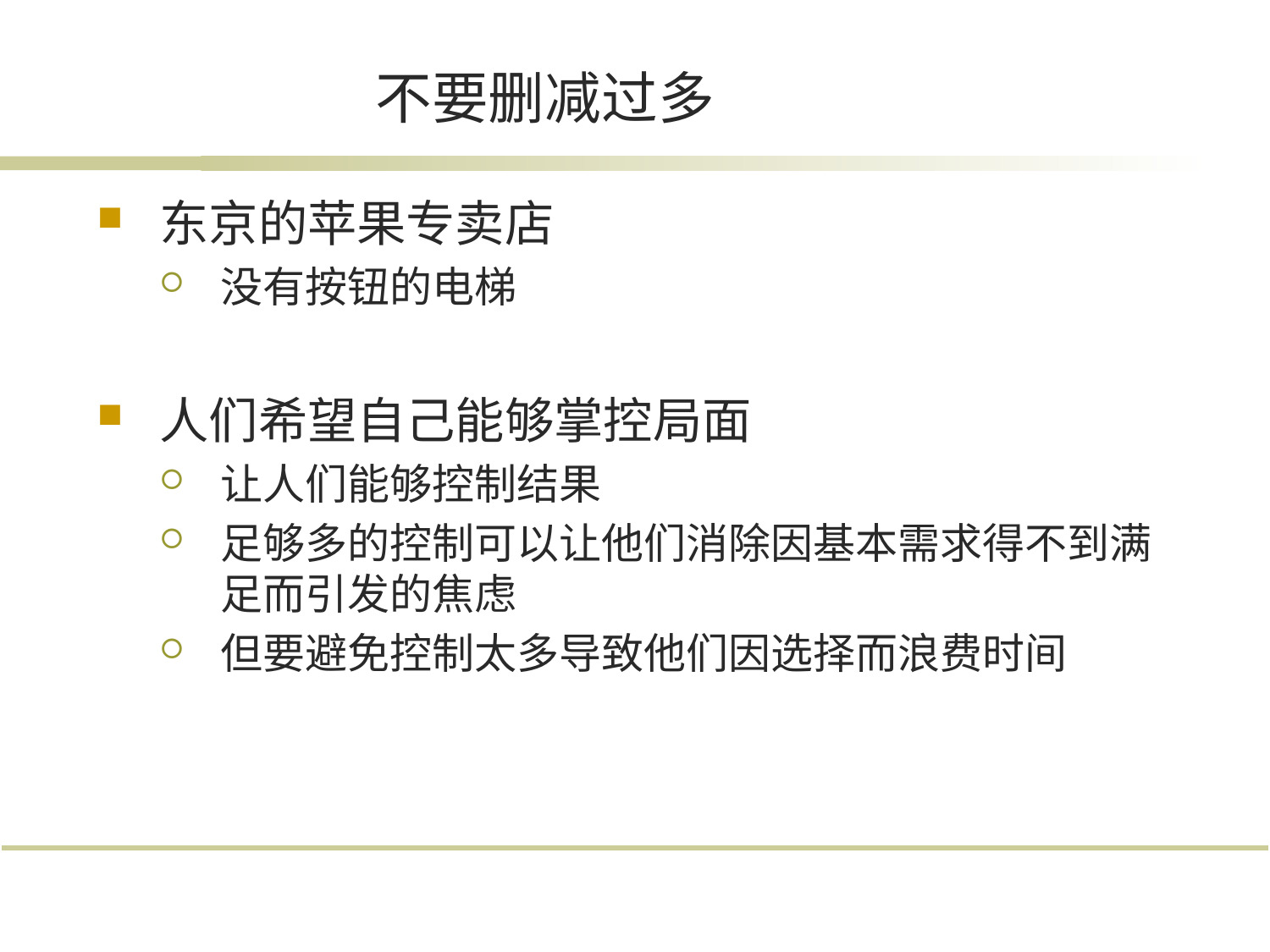

不要删减过多
东京的苹果专卖店
没有按钮的电梯

人们希望自己能够掌控局面
让人们能够控制结果
足够多的控制可以让他们消除因基本需求得不到满足而引发的焦虑
但要避免控制太多导致他们因选择而浪费时间